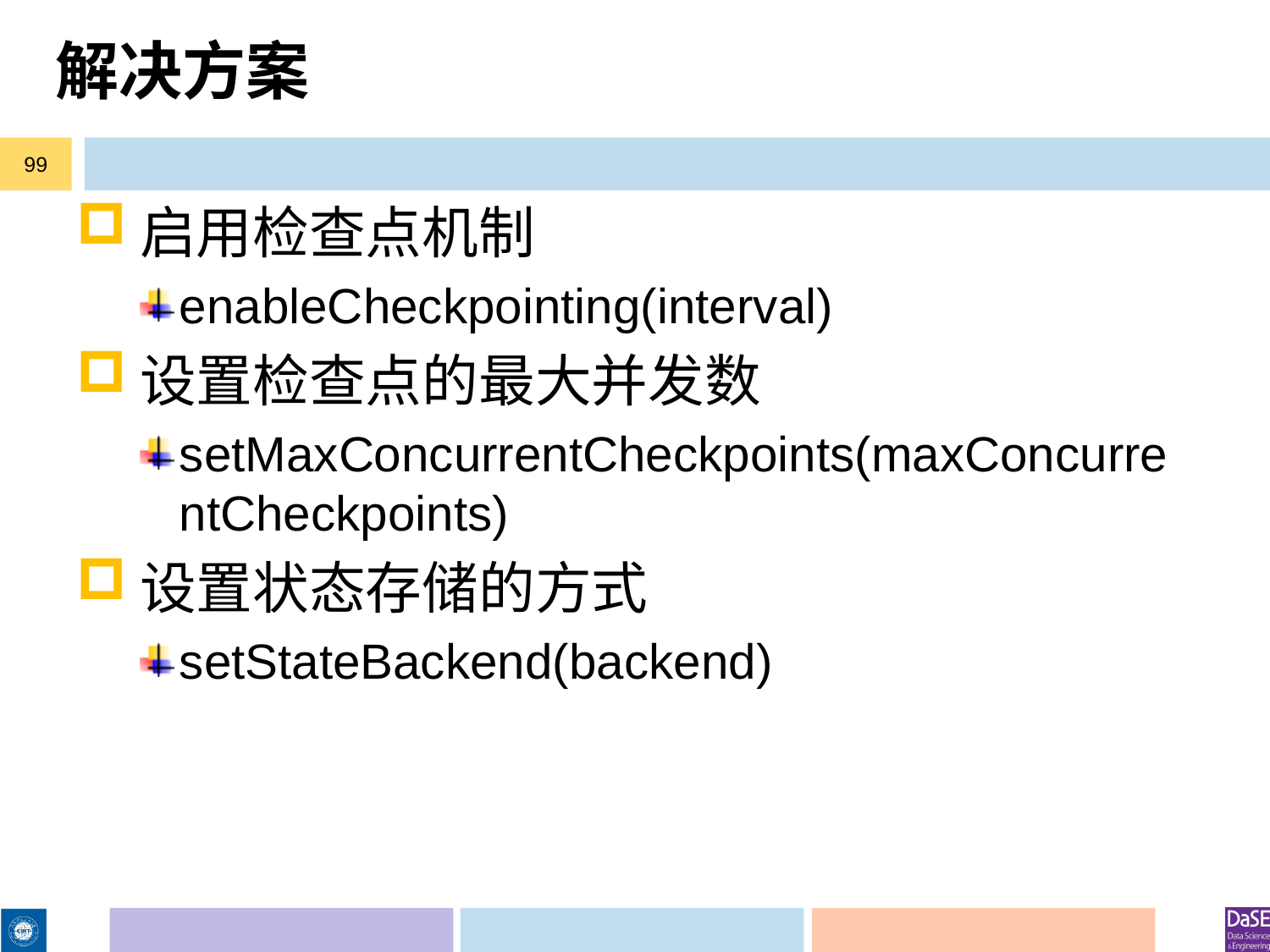

# 解决方案
99
启用检查点机制
enableCheckpointing(interval)
设置检查点的最大并发数
setMaxConcurrentCheckpoints(maxConcurrentCheckpoints)
设置状态存储的方式
setStateBackend(backend)